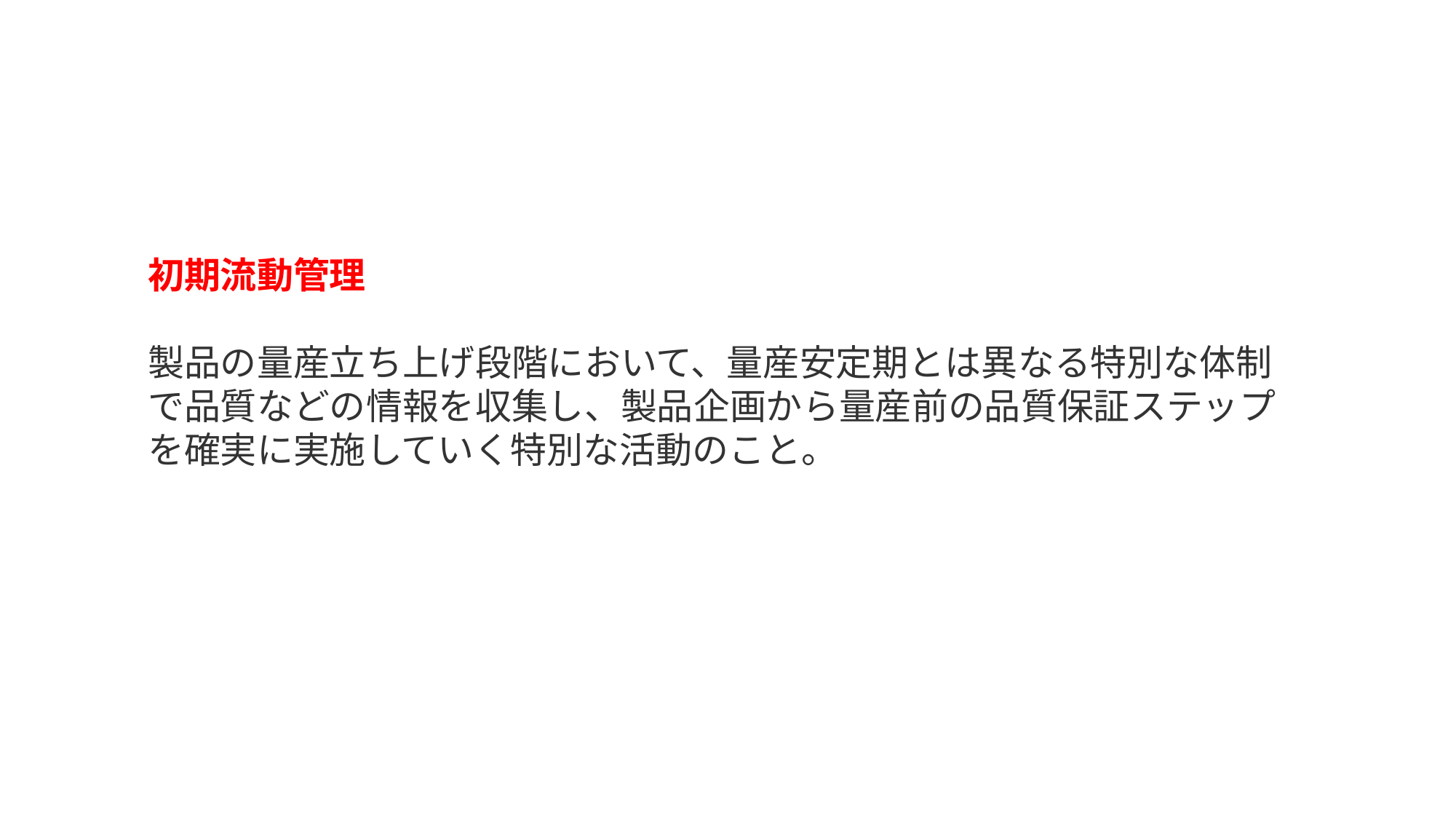

初期流動管理

製品の量産立ち上げ段階において、量産安定期とは異なる特別な体制で品質などの情報を収集し、製品企画から量産前の品質保証ステップを確実に実施していく特別な活動のこと。